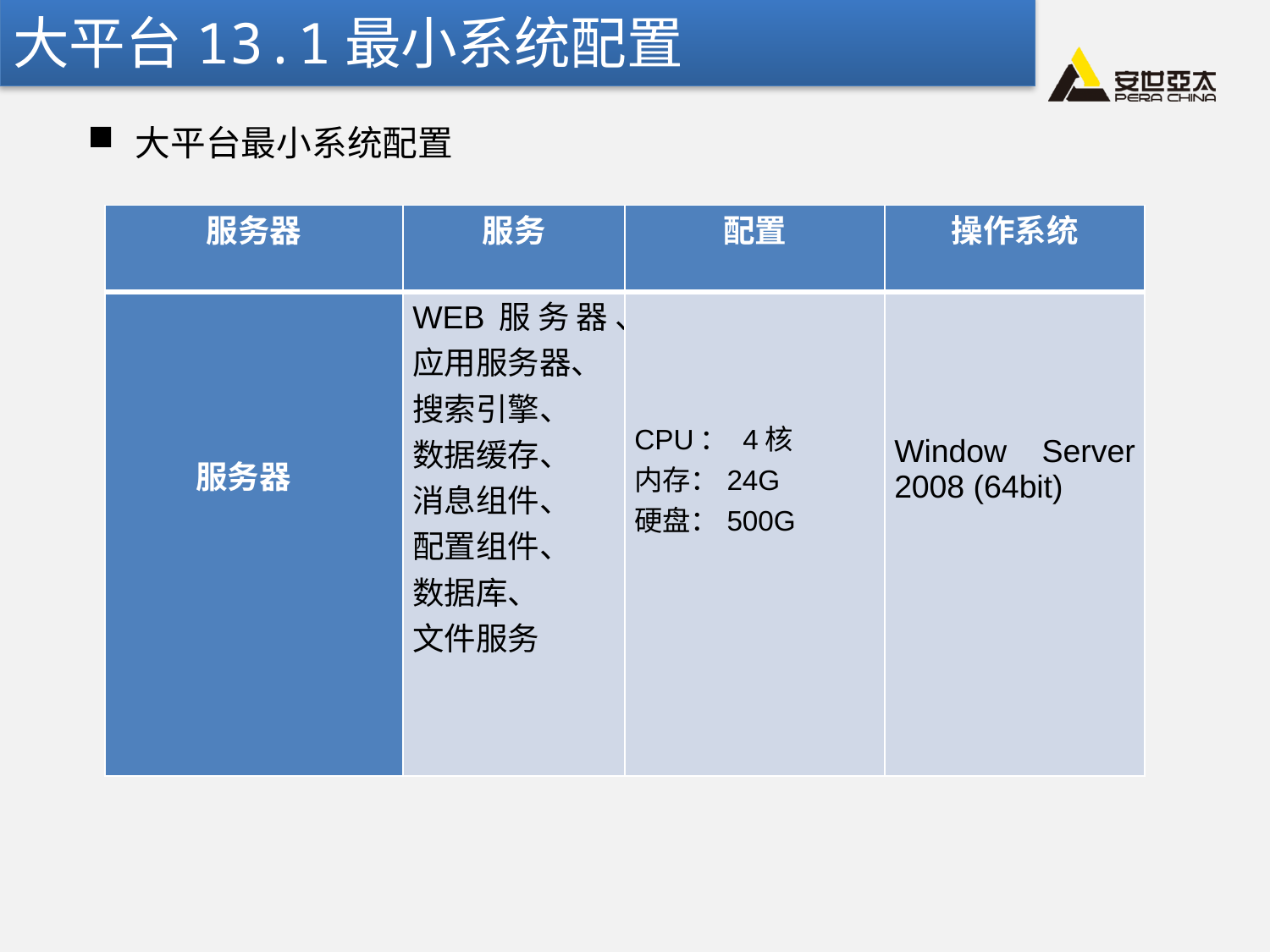

大平台13.1最小系统配置
大平台最小系统配置

| 服务器 | 服务 | 配置 | 操作系统 |
| --- | --- | --- | --- |
| 服务器 | WEB服务器、 应用服务器、 搜索引擎、 数据缓存、 消息组件、 配置组件、 数据库、 文件服务 | CPU： 4核 内存：24G 硬盘：500G | Window Server 2008 (64bit) |